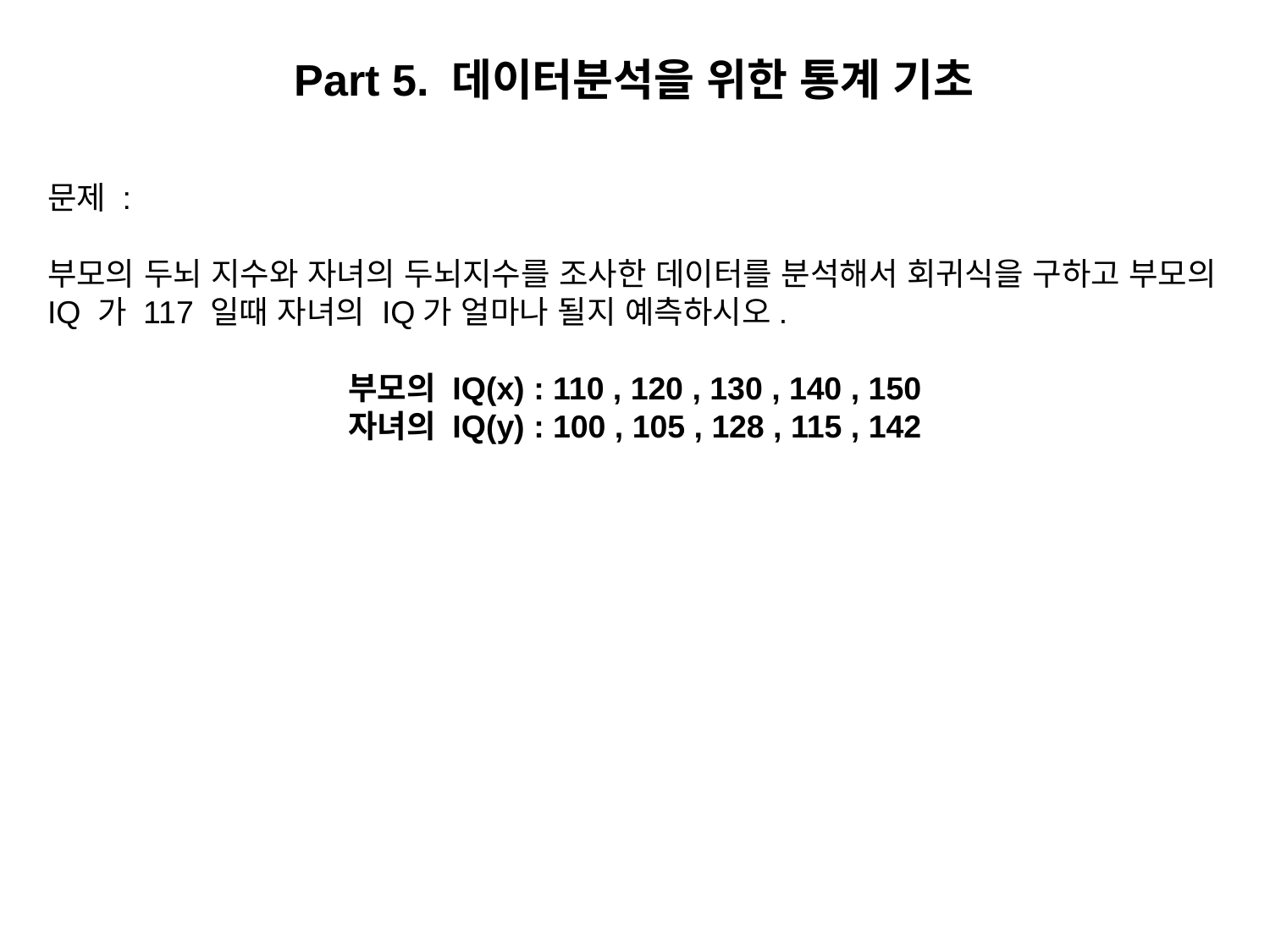

Part 5. 데이터분석을 위한 통계 기초
문제 :

부모의 두뇌 지수와 자녀의 두뇌지수를 조사한 데이터를 분석해서 회귀식을 구하고 부모의 IQ 가 117 일때 자녀의 IQ가 얼마나 될지 예측하시오.

부모의 IQ(x) : 110 , 120 , 130 , 140 , 150
자녀의 IQ(y) : 100 , 105 , 128 , 115 , 142